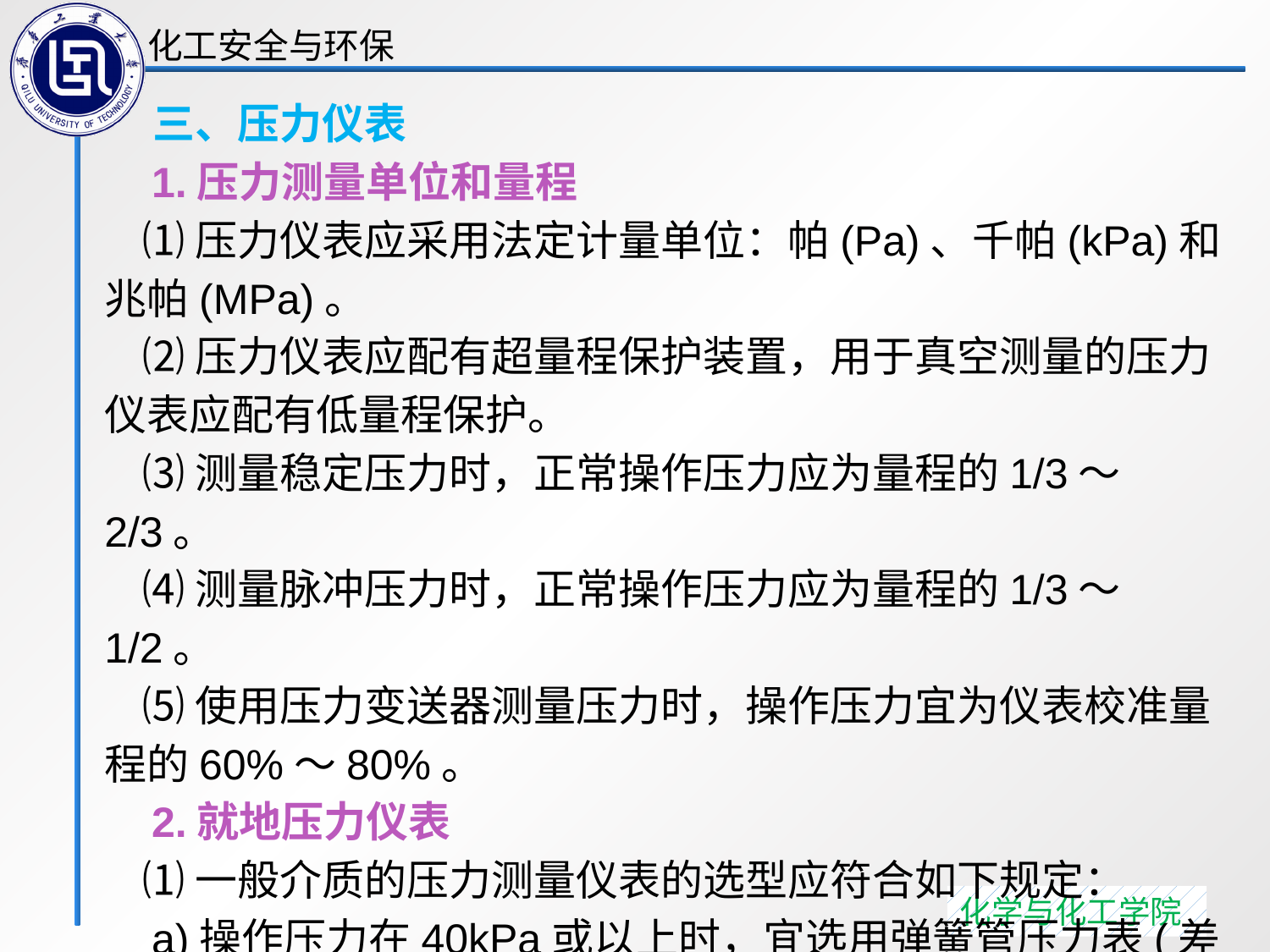

三、压力仪表
    1.压力测量单位和量程
    ⑴压力仪表应采用法定计量单位：帕(Pa)、千帕(kPa)和兆帕(MPa)。
    ⑵压力仪表应配有超量程保护装置，用于真空测量的压力仪表应配有低量程保护。
    ⑶测量稳定压力时，正常操作压力应为量程的1/3～2/3。
    ⑷测量脉冲压力时，正常操作压力应为量程的1/3～1/2。
    ⑸使用压力变送器测量压力时，操作压力宜为仪表校准量程的60%～80%。
    2.就地压力仪表
    ⑴一般介质的压力测量仪表的选型应符合如下规定：
    a)操作压力在40kPa或以上时，宜选用弹簧管压力表(差压表);